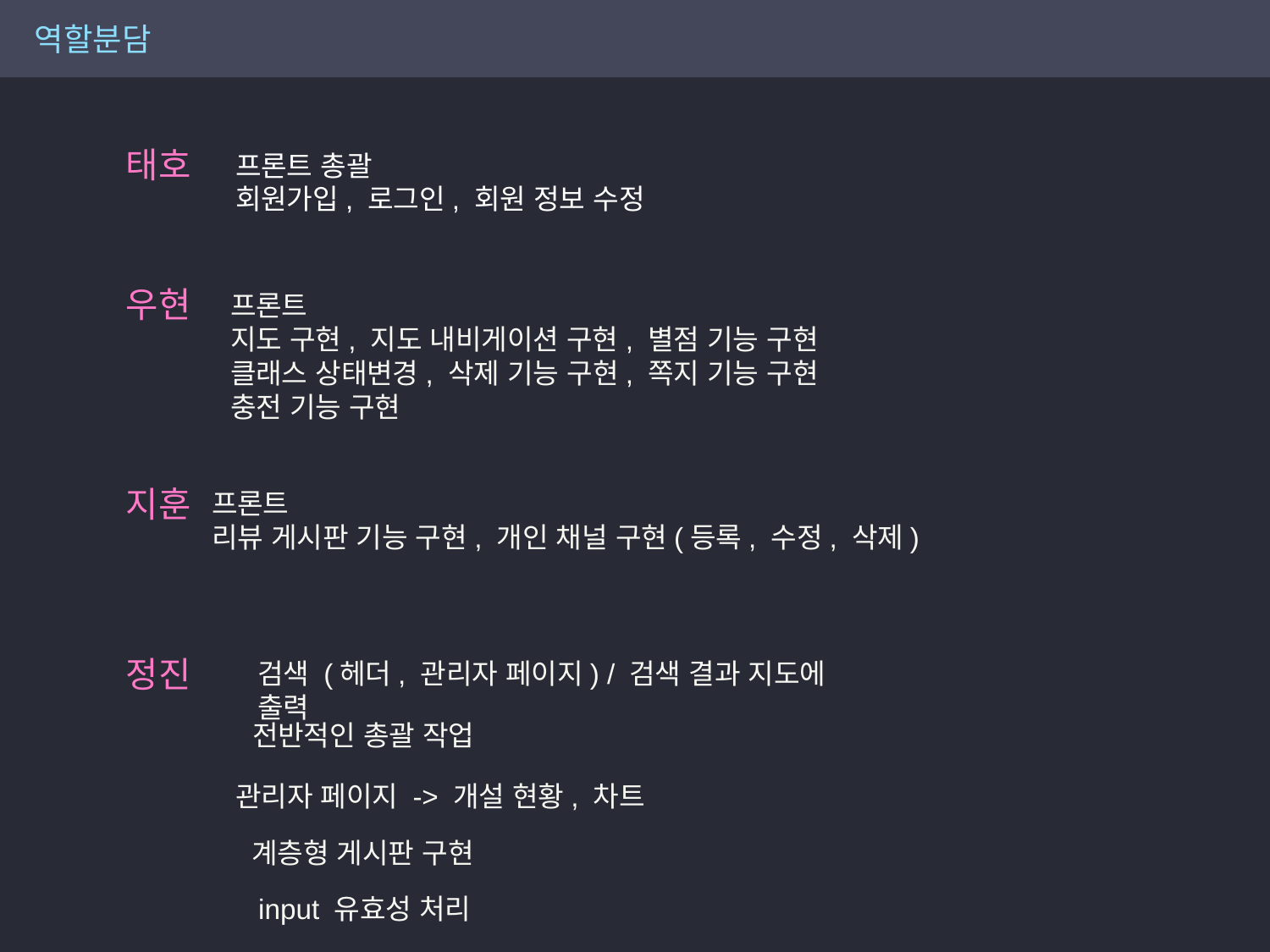

역할분담
태호
프론트 총괄
회원가입, 로그인, 회원 정보 수정
우현
프론트
지도 구현, 지도 내비게이션 구현, 별점 기능 구현
클래스 상태변경, 삭제 기능 구현, 쪽지 기능 구현
충전 기능 구현
지훈
프론트
리뷰 게시판 기능 구현, 개인 채널 구현(등록, 수정, 삭제)
정진
검색 (헤더, 관리자 페이지) / 검색 결과 지도에 출력

전반적인 총괄 작업
관리자 페이지 -> 개설 현황, 차트
계층형 게시판 구현
input 유효성 처리